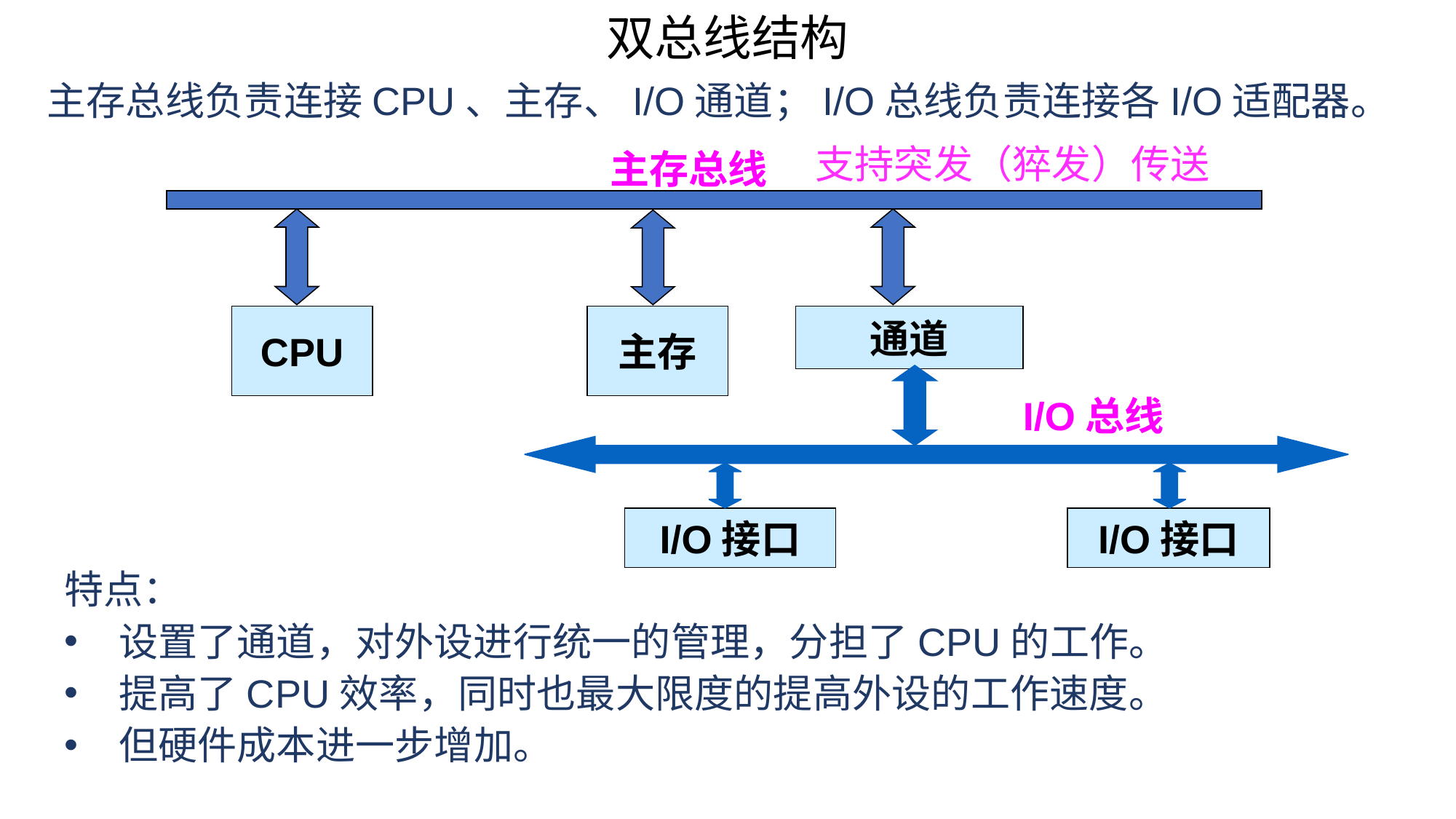

双总线结构
主存总线负责连接CPU、主存、I/O通道；I/O总线负责连接各I/O适配器。
支持突发（猝发）传送
主存总线

CPU
主存
通道

I/O总线

I/O接口
I/O接口
特点：
设置了通道，对外设进行统一的管理，分担了CPU的工作。
提高了CPU效率，同时也最大限度的提高外设的工作速度。
但硬件成本进一步增加。